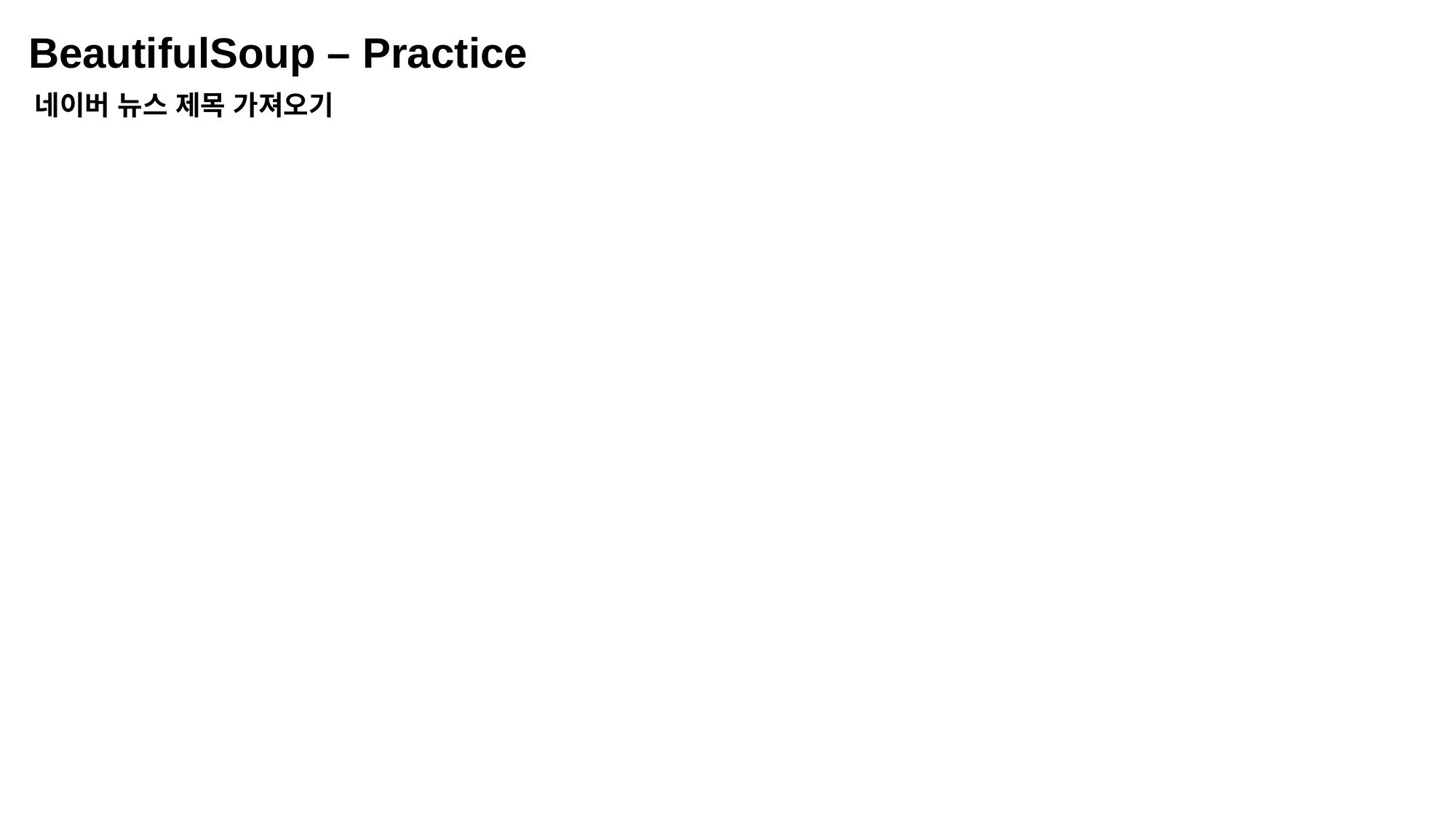

BeautifulSoup – Practice
네이버 뉴스 제목 가져오기